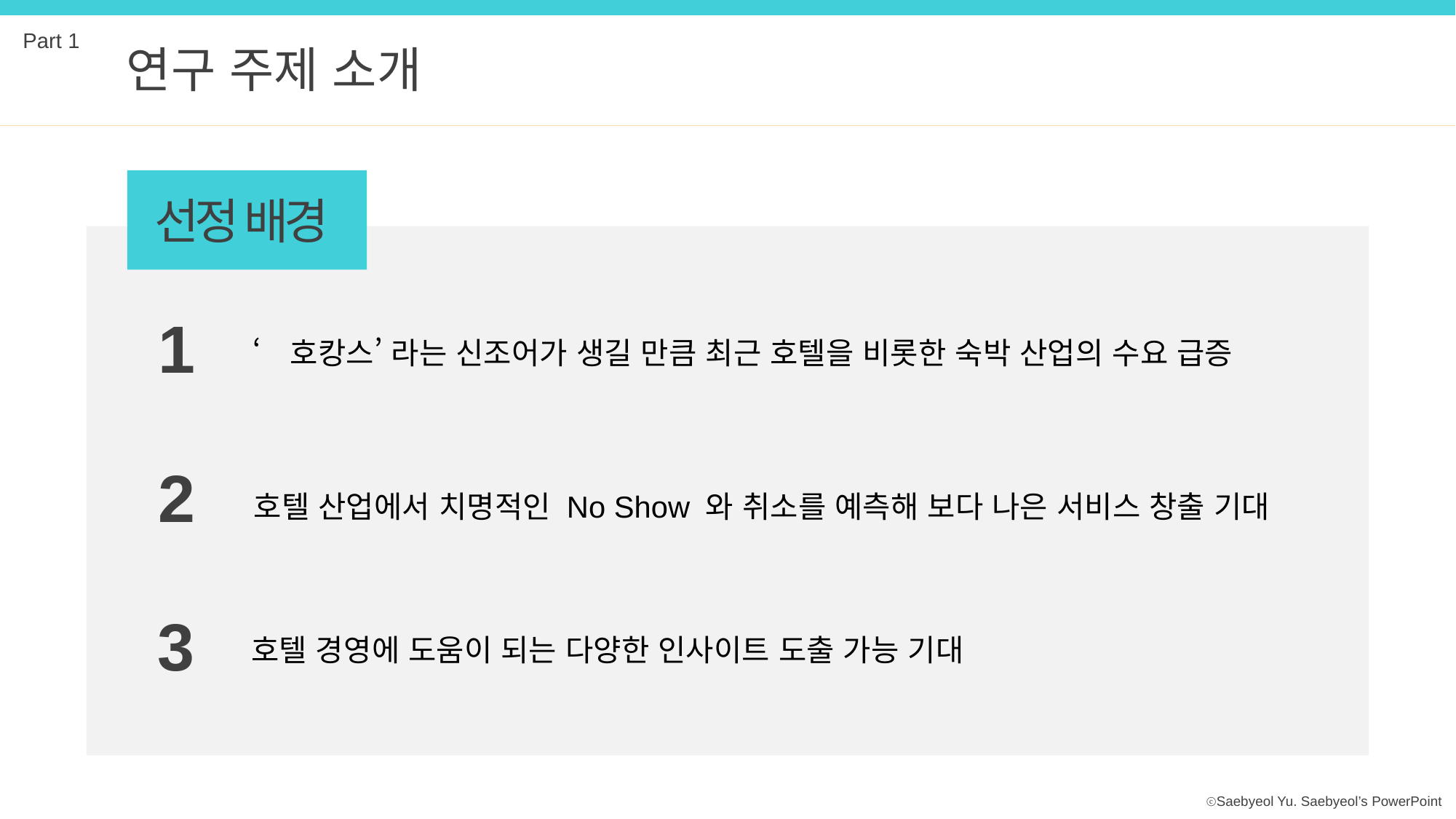

Part 1
연구 주제 소개

선정 배경

1

‘호캉스’ 라는 신조어가 생길 만큼 최근 호텔을 비롯한 숙박 산업의 수요 급증
2
호텔 산업에서 치명적인 No Show 와 취소를 예측해 보다 나은 서비스 창출 기대
3
호텔 경영에 도움이 되는 다양한 인사이트 도출 가능 기대